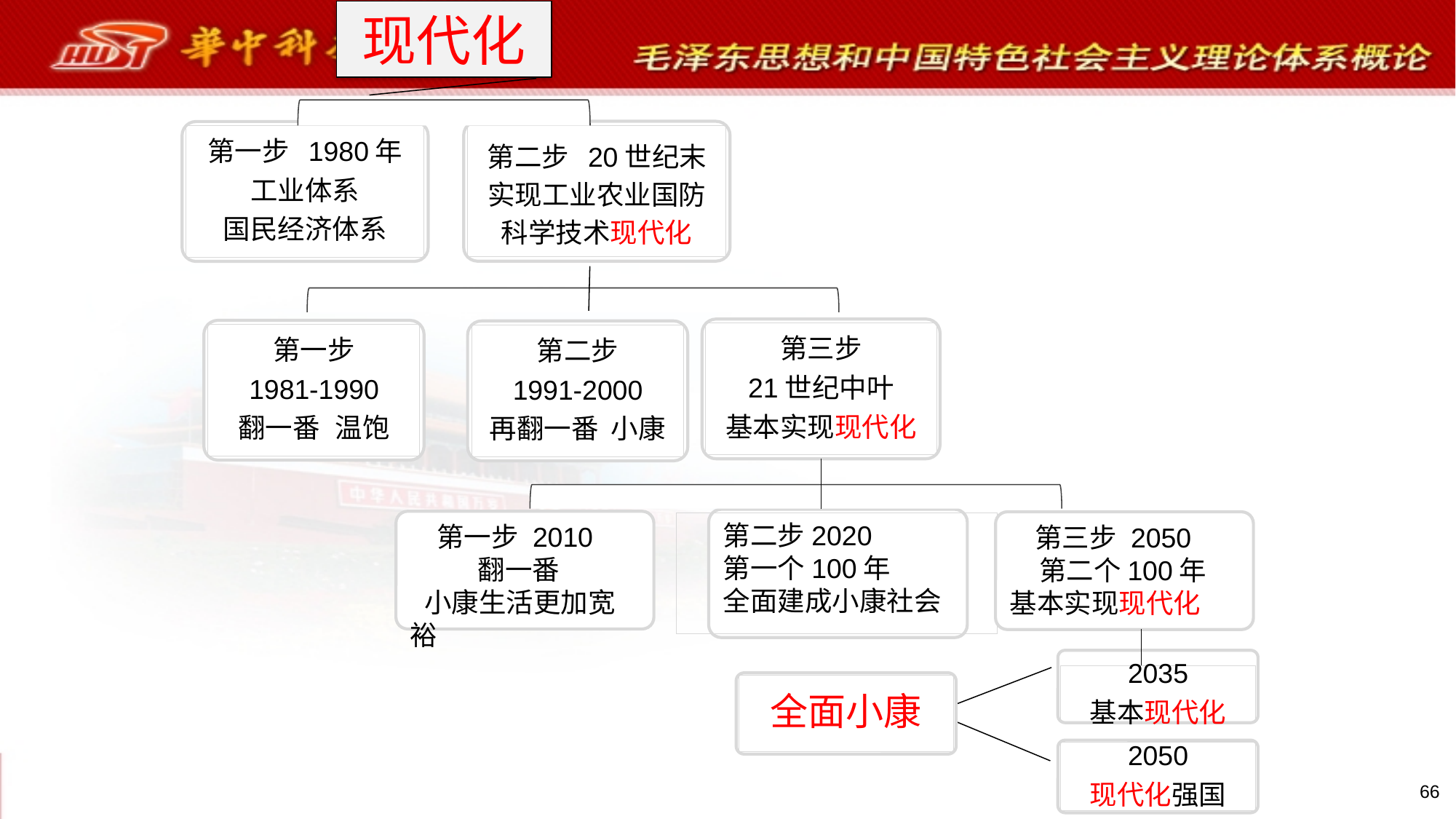

现代化

第二步  20世纪末实现工业农业国防科学技术现代化

第一步  1980年
工业体系
国民经济体系

第三步
21世纪中叶
基本实现现代化

第一步
1981-1990
翻一番  温饱

第二步
1991-2000
再翻一番  小康
第二步2020
第一个100年
全面建成小康社会

   第一步 2010
        翻一番
 小康生活更加宽裕
   第三步 2050
   第二个100年
基本实现现代化

2035
基本现代化

全面小康

2050
现代化强国
66